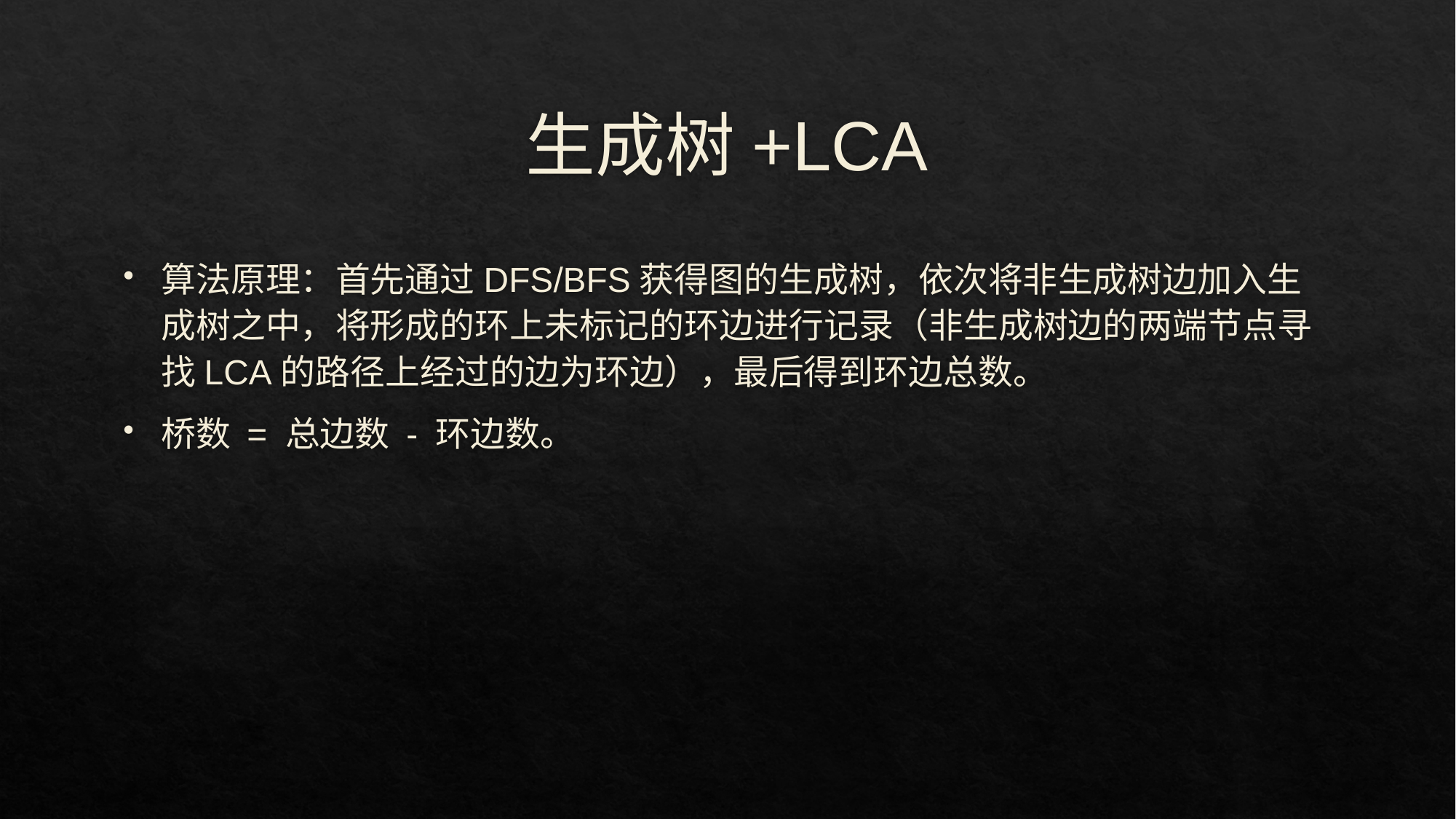

# 生成树+LCA
算法原理：首先通过DFS/BFS获得图的生成树，依次将非生成树边加入生成树之中，将形成的环上未标记的环边进行记录（非生成树边的两端节点寻找LCA的路径上经过的边为环边），最后得到环边总数。
桥数 = 总边数 - 环边数。